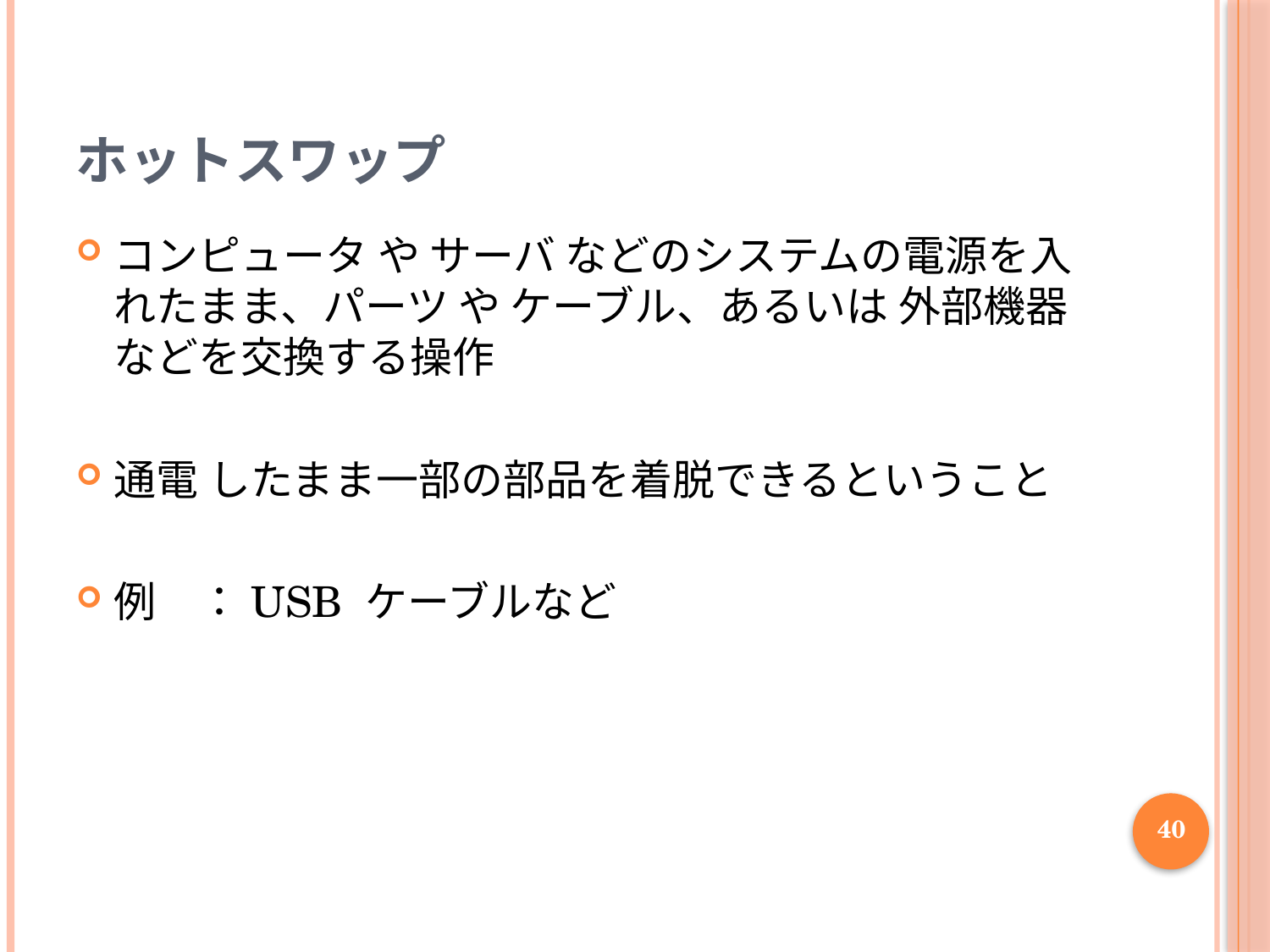

# ホットスワップ
コンピュータ や サーバ などのシステムの電源を入れたまま、パーツ や ケーブル、あるいは 外部機器 などを交換する操作

通電 したまま一部の部品を着脱できるということ

例　：USB ケーブルなど

40